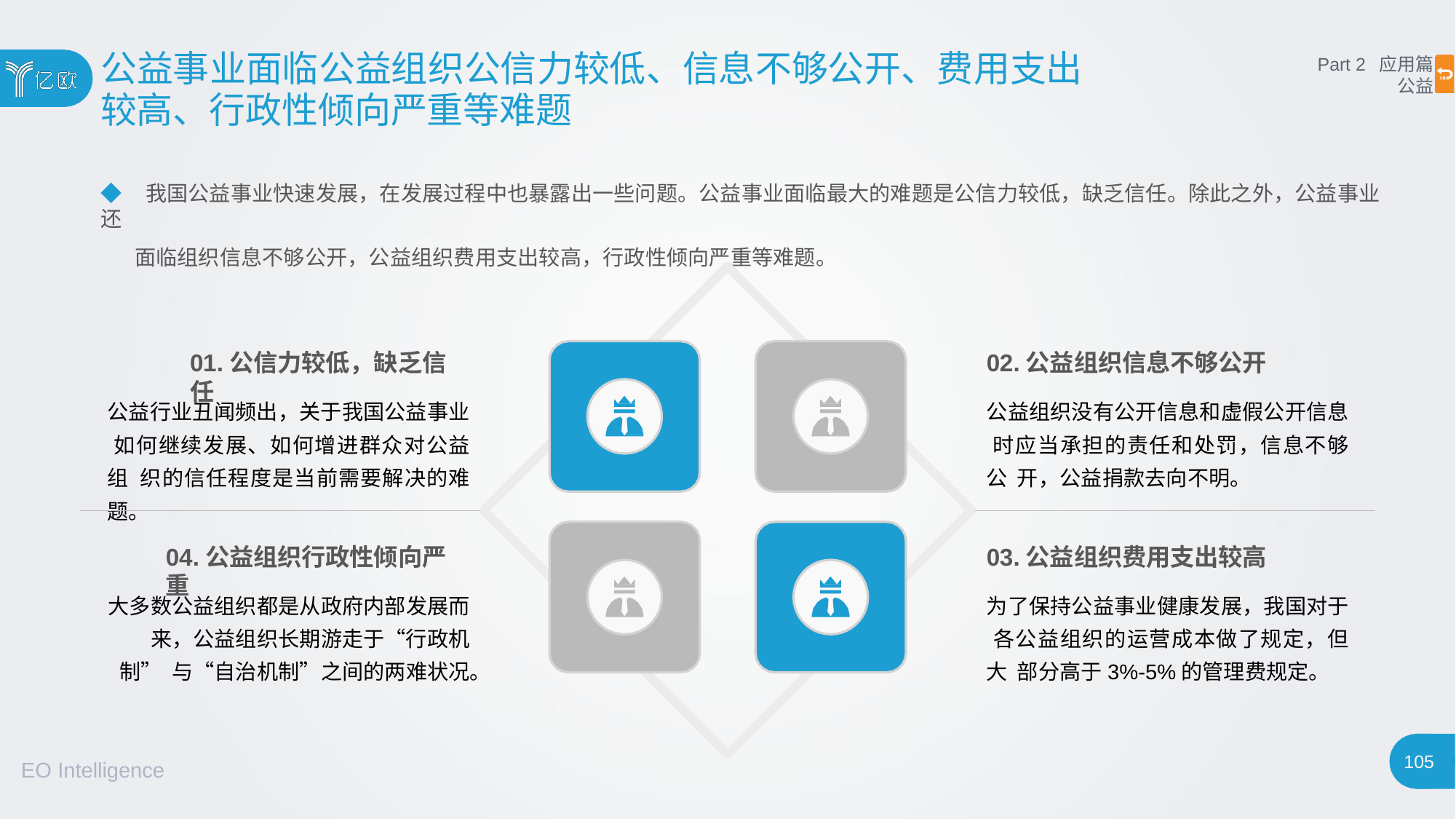

# 公益事业面临公益组织公信力较低、信息不够公开、费用支出
较高、行政性倾向严重等难题
Part 2 应用篇
公益

◆ 我国公益事业快速发展，在发展过程中也暴露出一些问题。公益事业面临最大的难题是公信力较低，缺乏信任。除此之外，公益事业还
面临组织信息不够公开，公益组织费用支出较高，行政性倾向严重等难题。

01.公信力较低，缺乏信任
02.公益组织信息不够公开

公益行业丑闻频出，关于我国公益事业  如何继续发展、如何增进群众对公益组  织的信任程度是当前需要解决的难题。
公益组织没有公开信息和虚假公开信息  时应当承担的责任和处罚，信息不够公  开，公益捐款去向不明。

04.公益组织行政性倾向严重
03.公益组织费用支出较高

大多数公益组织都是从政府内部发展而  来，公益组织长期游走于“行政机制”  与“自治机制”之间的两难状况。
为了保持公益事业健康发展，我国对于  各公益组织的运营成本做了规定，但大  部分高于3%-5%的管理费规定。
105
EO Intelligence